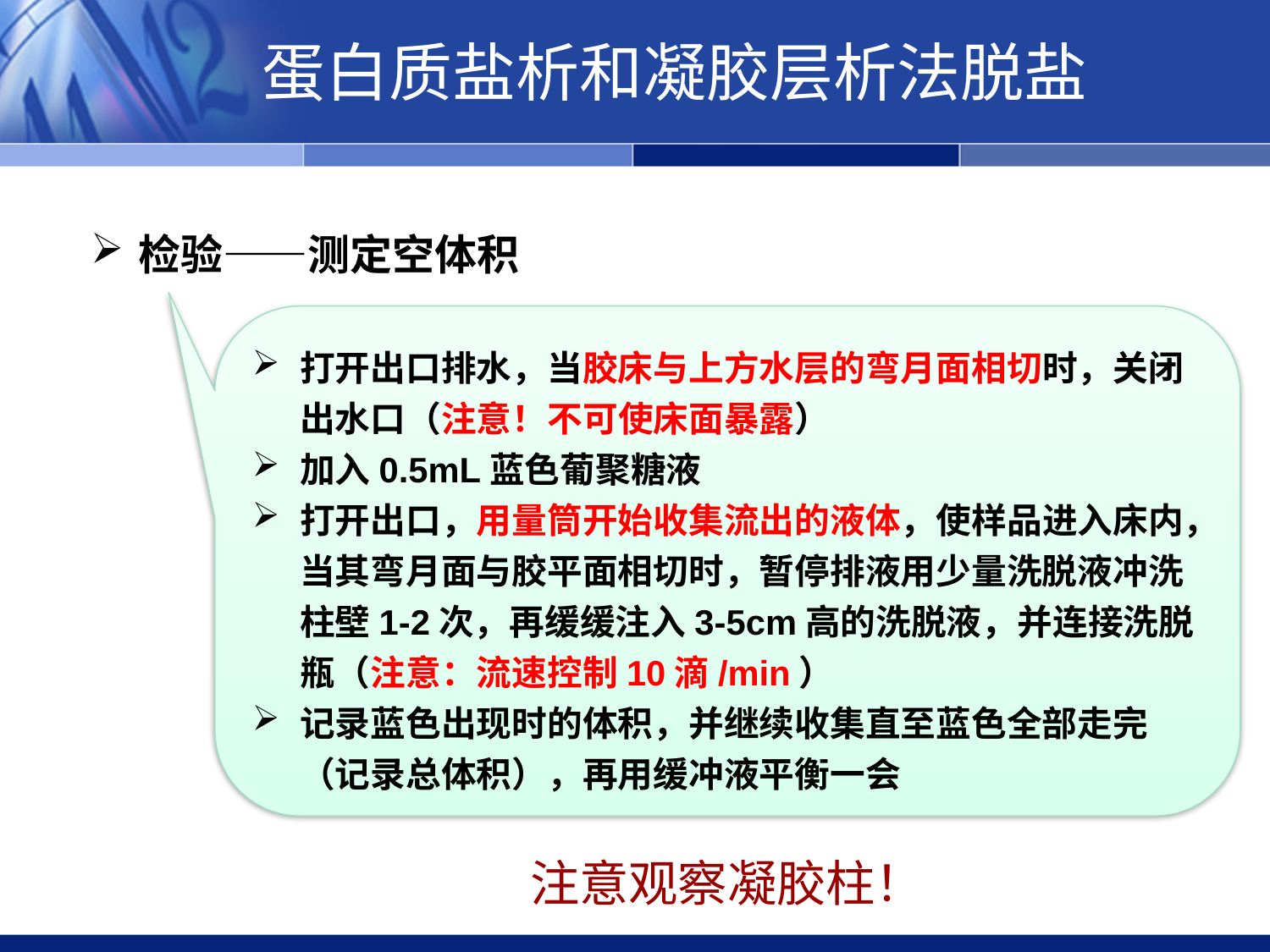

蛋白质盐析和凝胶层析法脱盐
检验——测定空体积

打开出口排水，当胶床与上方水层的弯月面相切时，关闭出水口（注意！不可使床面暴露）
加入0.5mL蓝色葡聚糖液
打开出口，用量筒开始收集流出的液体，使样品进入床内，当其弯月面与胶平面相切时，暂停排液用少量洗脱液冲洗柱壁1-2次，再缓缓注入3-5cm高的洗脱液，并连接洗脱瓶（注意：流速控制10滴/min）
记录蓝色出现时的体积，并继续收集直至蓝色全部走完（记录总体积），再用缓冲液平衡一会
注意观察凝胶柱！